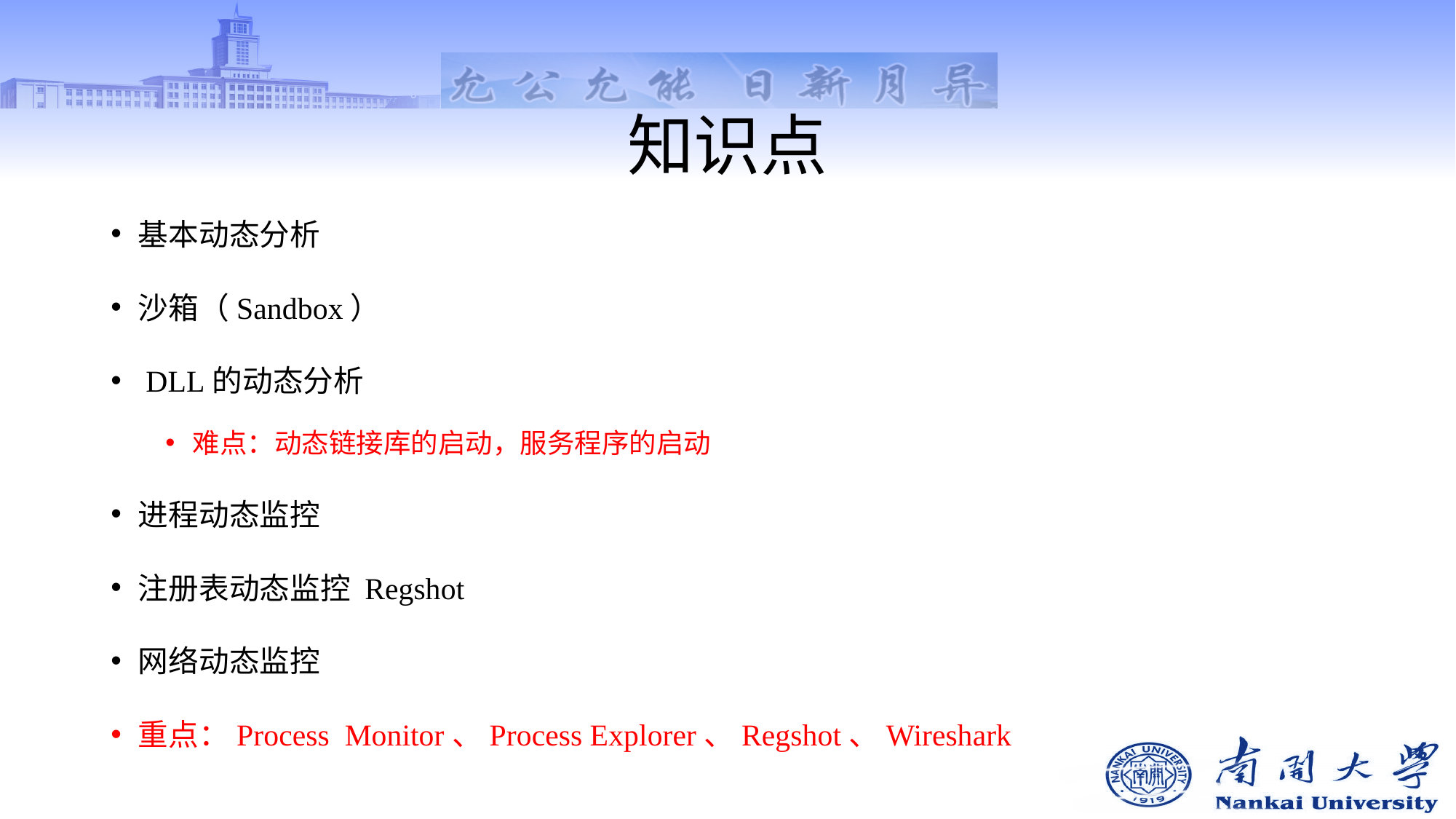

# 知识点
基本动态分析
沙箱（Sandbox）
 DLL的动态分析
难点：动态链接库的启动，服务程序的启动
进程动态监控
注册表动态监控 Regshot
网络动态监控
重点：Process  Monitor、Process Explorer、Regshot、Wireshark